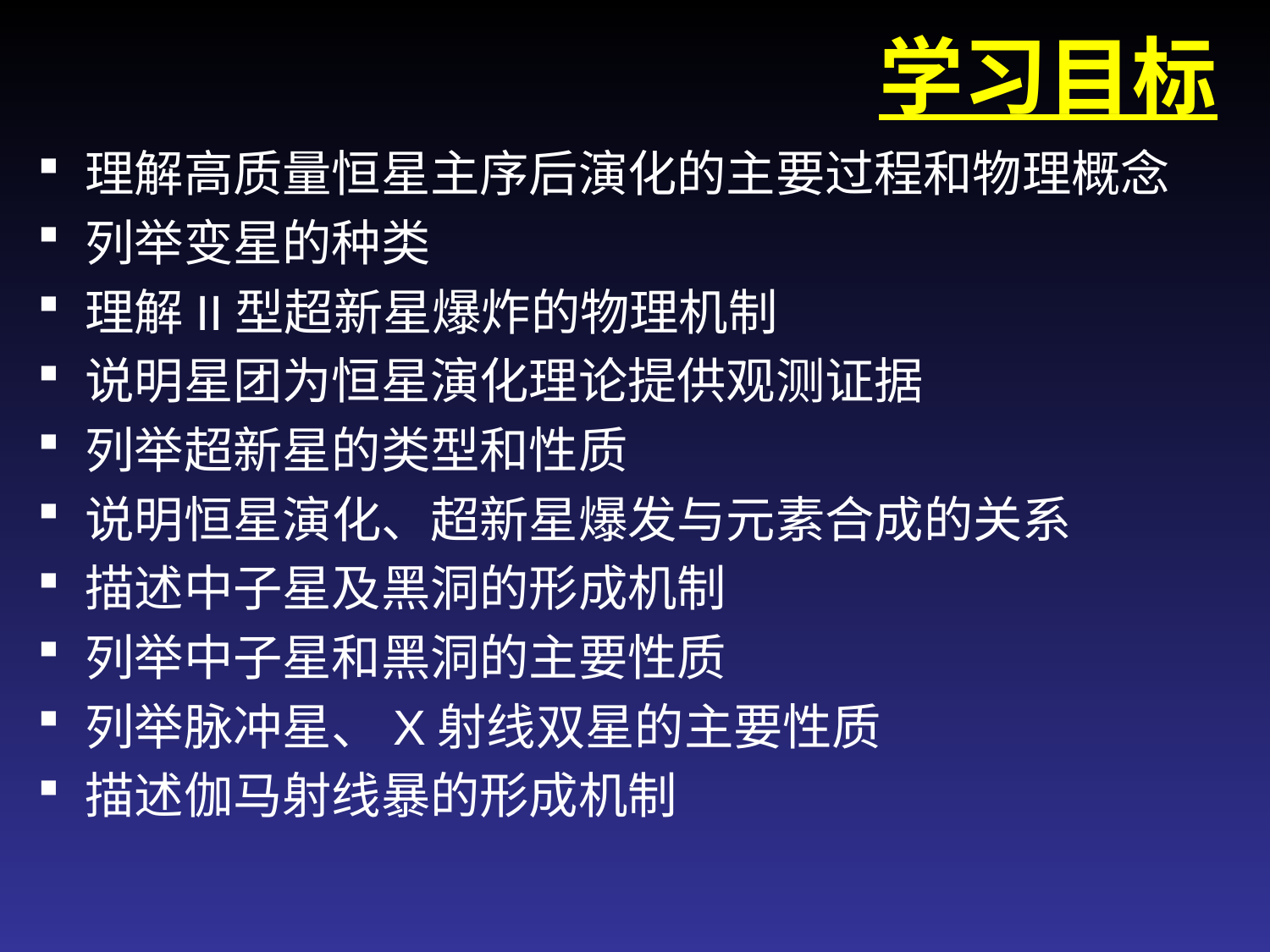

# 学习目标
理解高质量恒星主序后演化的主要过程和物理概念
列举变星的种类
理解II型超新星爆炸的物理机制
说明星团为恒星演化理论提供观测证据
列举超新星的类型和性质
说明恒星演化、超新星爆发与元素合成的关系
描述中子星及黑洞的形成机制
列举中子星和黑洞的主要性质
列举脉冲星、X射线双星的主要性质
描述伽马射线暴的形成机制